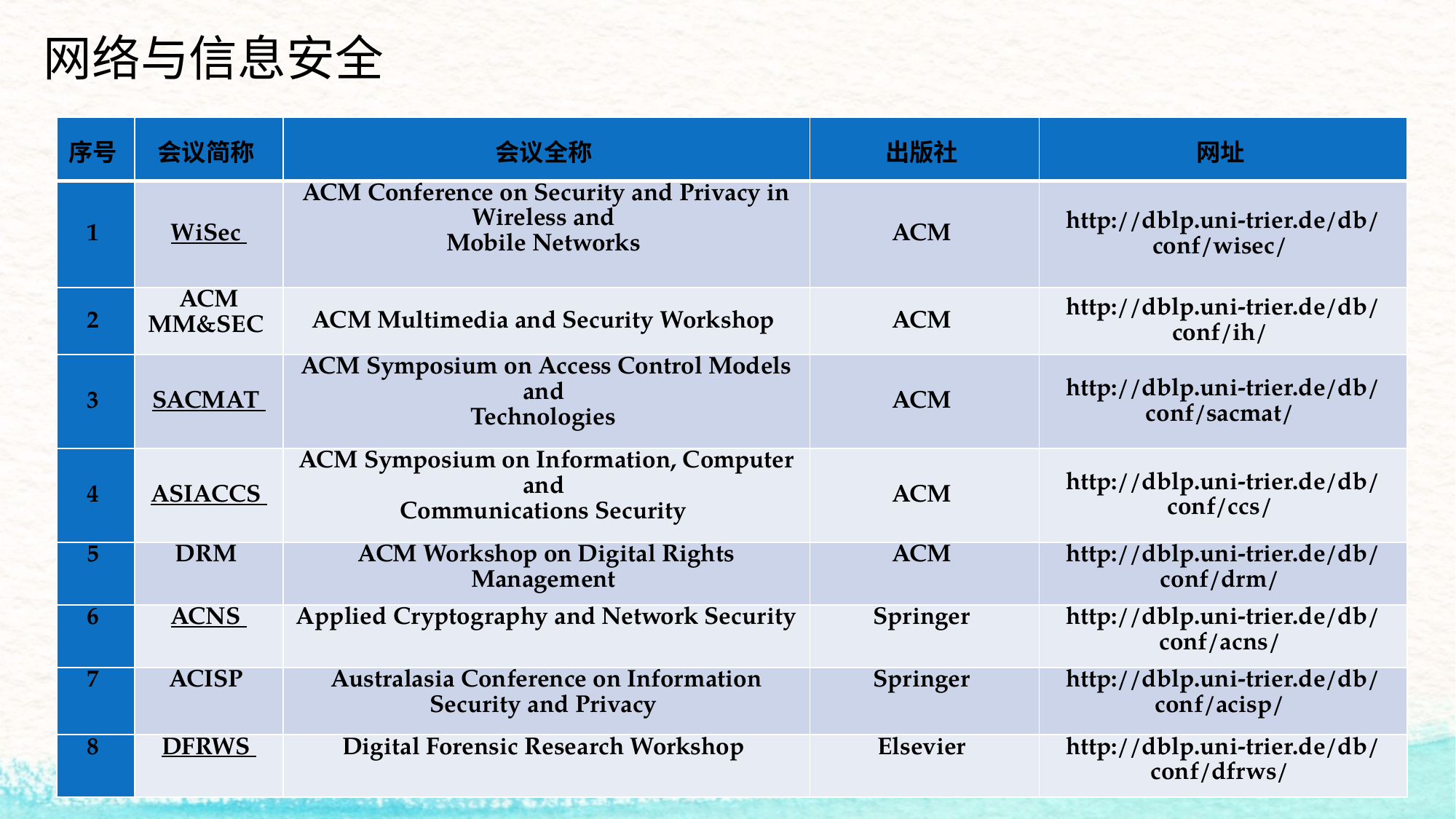

网络与信息安全
| 序号 | 会议简称 | 会议全称 | 出版社 | 网址 |
| --- | --- | --- | --- | --- |
| 1 | WiSec | ACM Conference on Security and Privacy in Wireless and Mobile Networks | ACM | http://dblp.uni-trier.de/db/conf/wisec/ |
| 2 | ACM MM&SEC | ACM Multimedia and Security Workshop | ACM | http://dblp.uni-trier.de/db/conf/ih/ |
| 3 | SACMAT | ACM Symposium on Access Control Models and Technologies | ACM | http://dblp.uni-trier.de/db/conf/sacmat/ |
| 4 | ASIACCS | ACM Symposium on Information, Computer and Communications Security | ACM | http://dblp.uni-trier.de/db/conf/ccs/ |
| 5 | DRM | ACM Workshop on Digital Rights Management | ACM | http://dblp.uni-trier.de/db/conf/drm/ |
| 6 | ACNS | Applied Cryptography and Network Security | Springer | http://dblp.uni-trier.de/db/conf/acns/ |
| 7 | ACISP | Australasia Conference on Information Security and Privacy | Springer | http://dblp.uni-trier.de/db/conf/acisp/ |
| 8 | DFRWS | Digital Forensic Research Workshop | Elsevier | http://dblp.uni-trier.de/db/conf/dfrws/ |